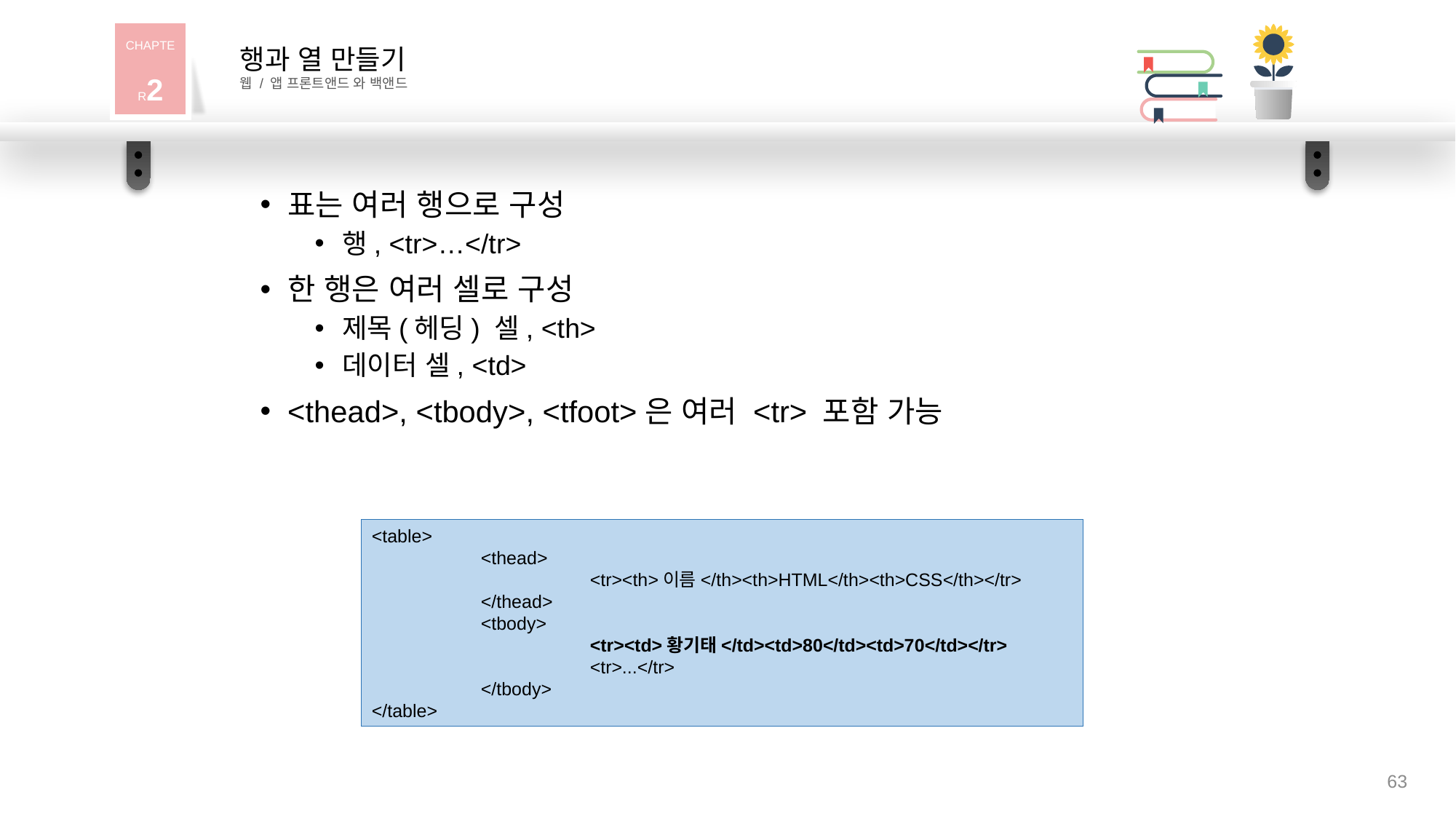

CHAPTER2

행과 열 만들기
웹 / 앱 프론트앤드 와 백앤드

표는 여러 행으로 구성
행, <tr>…</tr>
한 행은 여러 셀로 구성
제목(헤딩) 셀, <th>
데이터 셀, <td>
<thead>, <tbody>, <tfoot>은 여러 <tr> 포함 가능

<table>
	<thead>
		<tr><th>이름</th><th>HTML</th><th>CSS</th></tr>
	</thead>
	<tbody>
		<tr><td>황기태</td><td>80</td><td>70</td></tr>
		<tr>...</tr>
	</tbody>
</table>
63